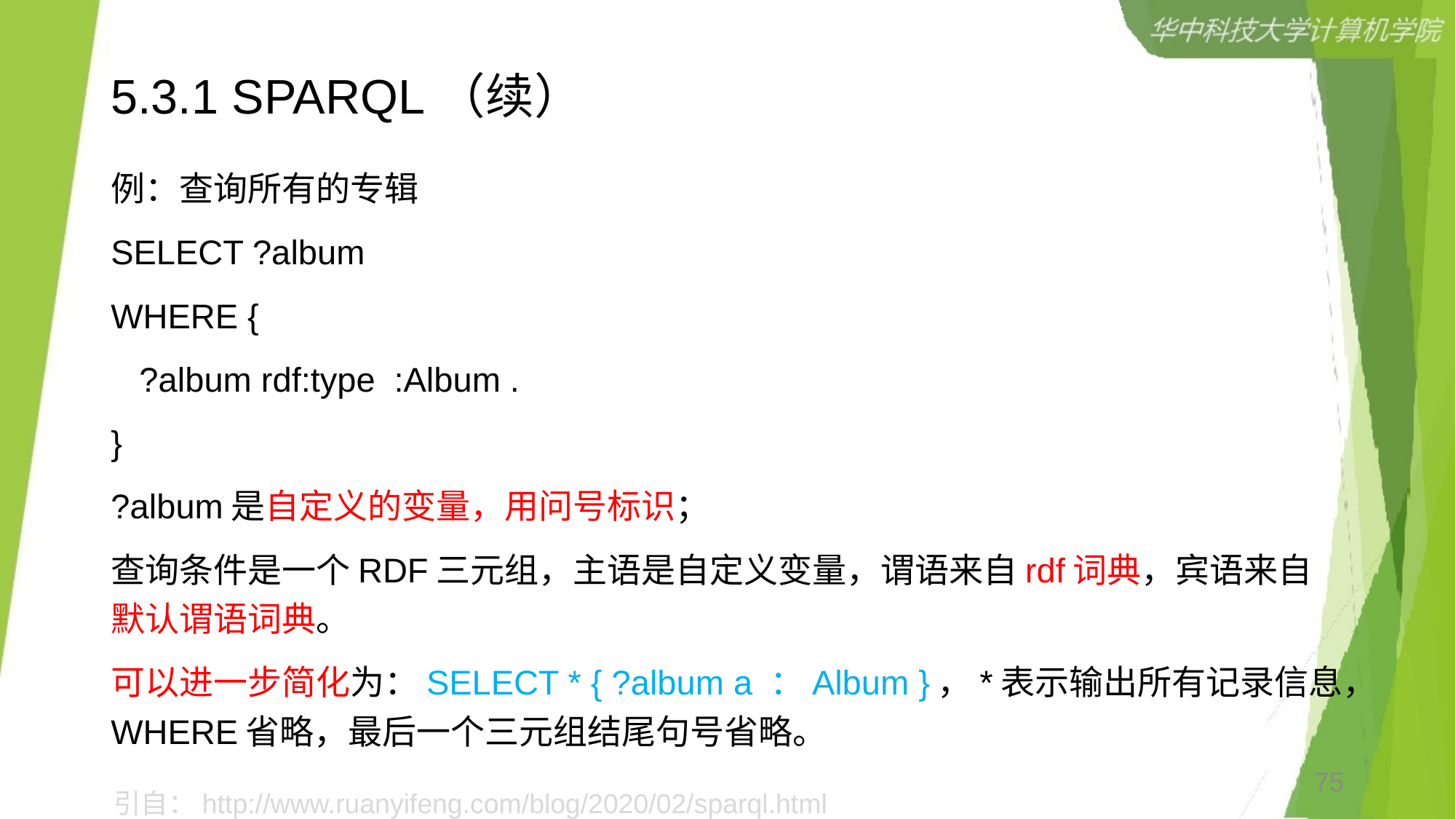

# 5.3.1 SPARQL（续）
例：查询所有的专辑
SELECT ?album
WHERE {
   ?album rdf:type  :Album .
}
?album是自定义的变量，用问号标识；
查询条件是一个RDF三元组，主语是自定义变量，谓语来自rdf词典，宾语来自默认谓语词典。
可以进一步简化为：SELECT * { ?album a ：Album }，*表示输出所有记录信息，WHERE省略，最后一个三元组结尾句号省略。
75
引自：http://www.ruanyifeng.com/blog/2020/02/sparql.html